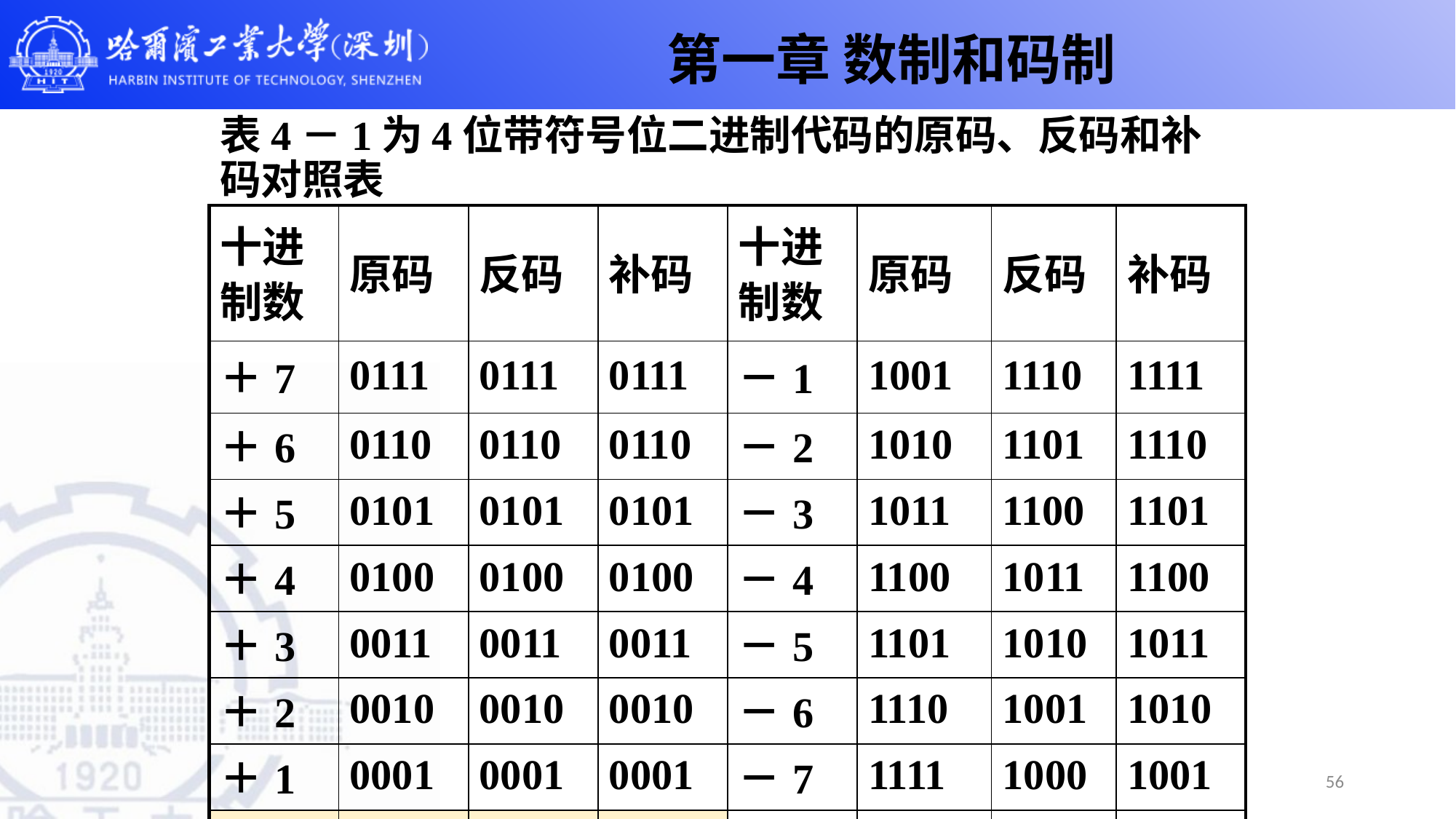

第一章 数制和码制
# 表4－1为4位带符号位二进制代码的原码、反码和补码对照表
| 十进制数 | 原码 | 反码 | 补码 | 十进制数 | 原码 | 反码 | 补码 |
| --- | --- | --- | --- | --- | --- | --- | --- |
| ＋7 | 0111 | 0111 | 0111 | －1 | 1001 | 1110 | 1111 |
| ＋6 | 0110 | 0110 | 0110 | －2 | 1010 | 1101 | 1110 |
| ＋5 | 0101 | 0101 | 0101 | －3 | 1011 | 1100 | 1101 |
| ＋4 | 0100 | 0100 | 0100 | －4 | 1100 | 1011 | 1100 |
| ＋3 | 0011 | 0011 | 0011 | －5 | 1101 | 1010 | 1011 |
| ＋2 | 0010 | 0010 | 0010 | －6 | 1110 | 1001 | 1010 |
| ＋1 | 0001 | 0001 | 0001 | －7 | 1111 | 1000 | 1001 |
| 0 | 0000 | 0000 | 0000 |  |  |  |  |
56